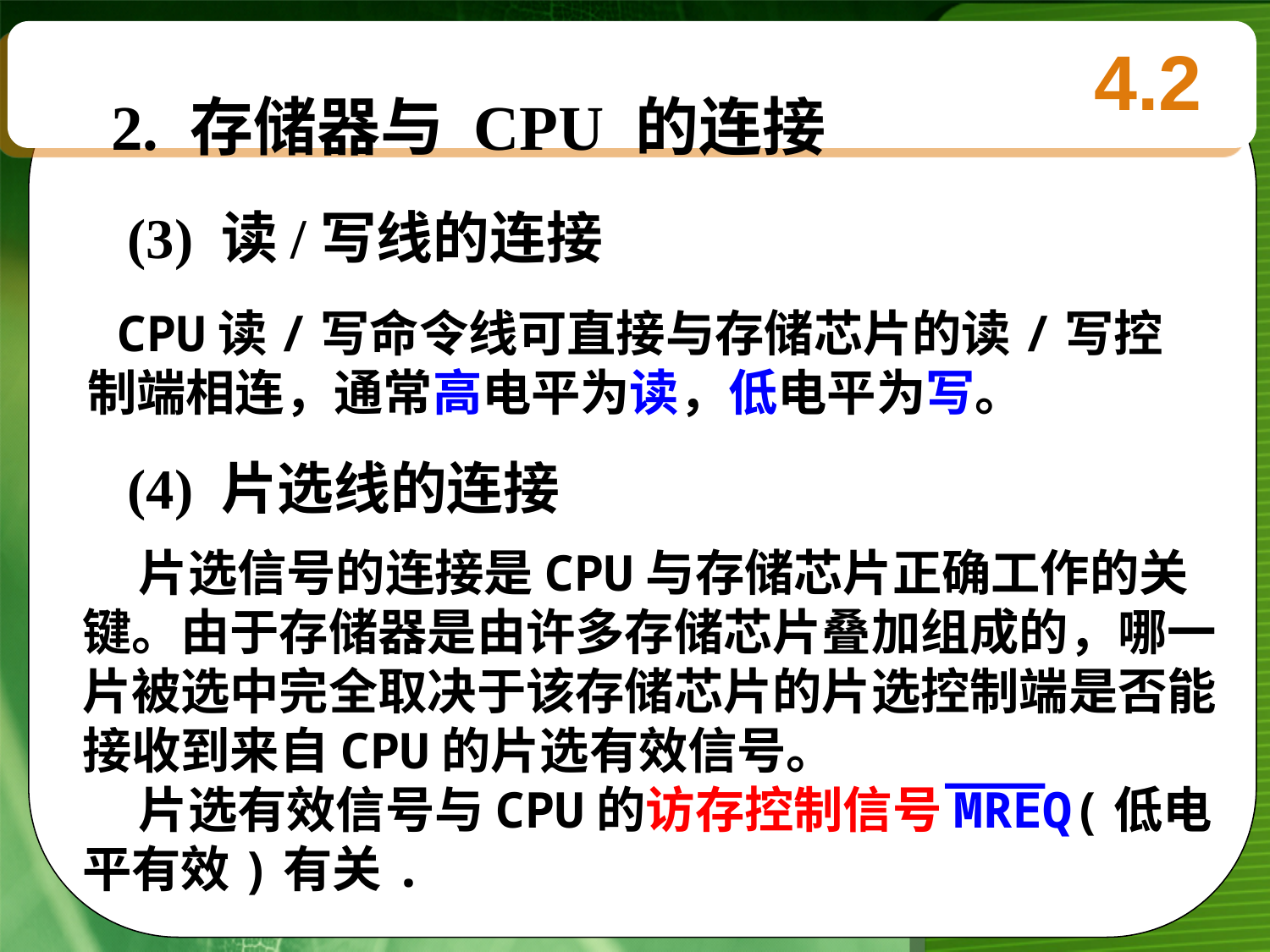

4.2
 2. 存储器与 CPU 的连接
(3) 读/写线的连接
 CPU读/写命令线可直接与存储芯片的读/写控制端相连，通常高电平为读，低电平为写。
(4) 片选线的连接
    片选信号的连接是CPU与存储芯片正确工作的关键。由于存储器是由许多存储芯片叠加组成的，哪一片被选中完全取决于该存储芯片的片选控制端是否能接收到来自CPU的片选有效信号。
    片选有效信号与CPU的访存控制信号MREQ(低电平有效)有关.